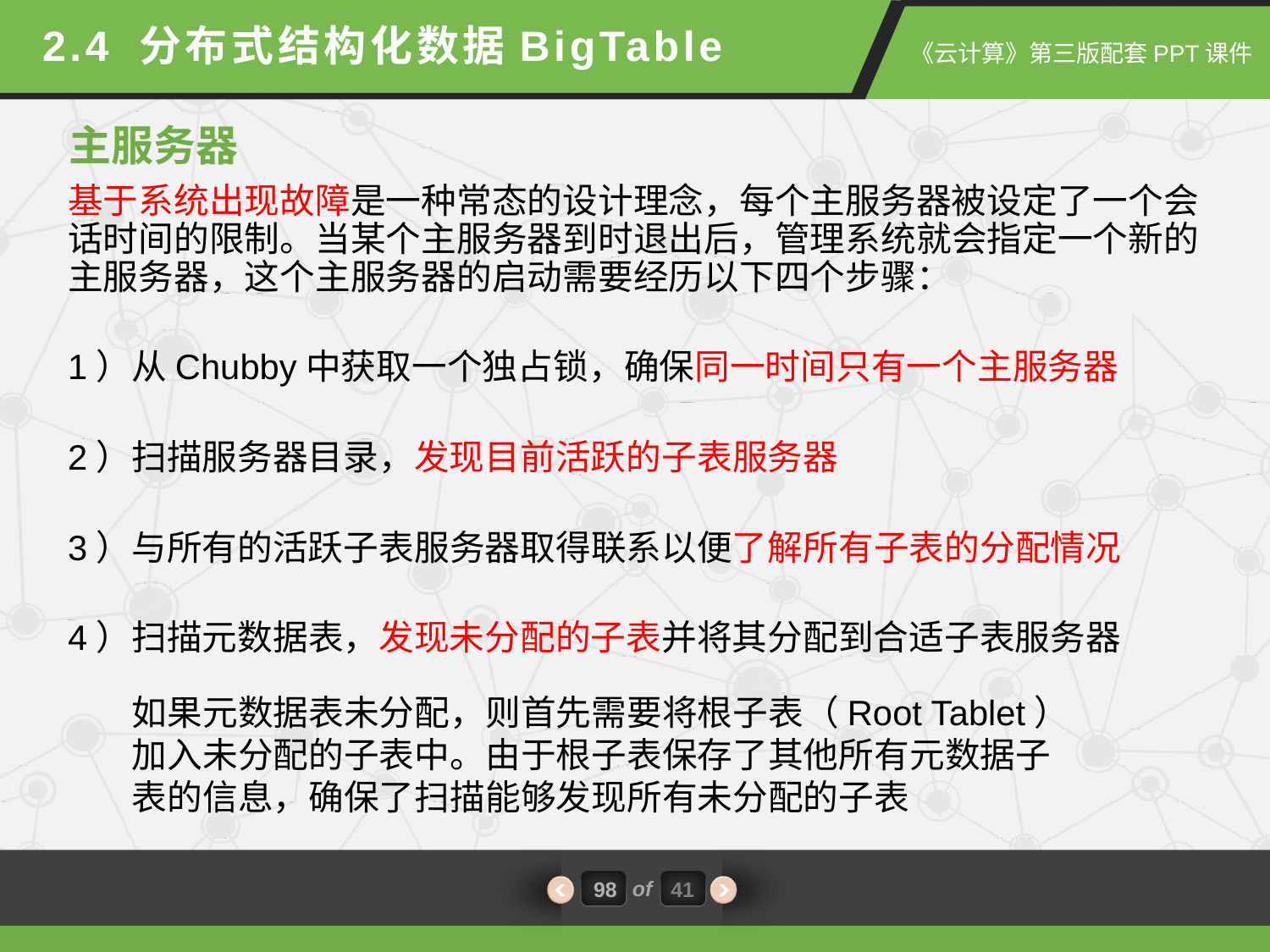

2.4 分布式结构化数据BigTable
主服务器
基于系统出现故障是一种常态的设计理念，每个主服务器被设定了一个会话时间的限制。当某个主服务器到时退出后，管理系统就会指定一个新的主服务器，这个主服务器的启动需要经历以下四个步骤：

1）从Chubby中获取一个独占锁，确保同一时间只有一个主服务器

2）扫描服务器目录，发现目前活跃的子表服务器

3）与所有的活跃子表服务器取得联系以便了解所有子表的分配情况

4）扫描元数据表，发现未分配的子表并将其分配到合适子表服务器
如果元数据表未分配，则首先需要将根子表（Root Tablet）加入未分配的子表中。由于根子表保存了其他所有元数据子表的信息，确保了扫描能够发现所有未分配的子表
98